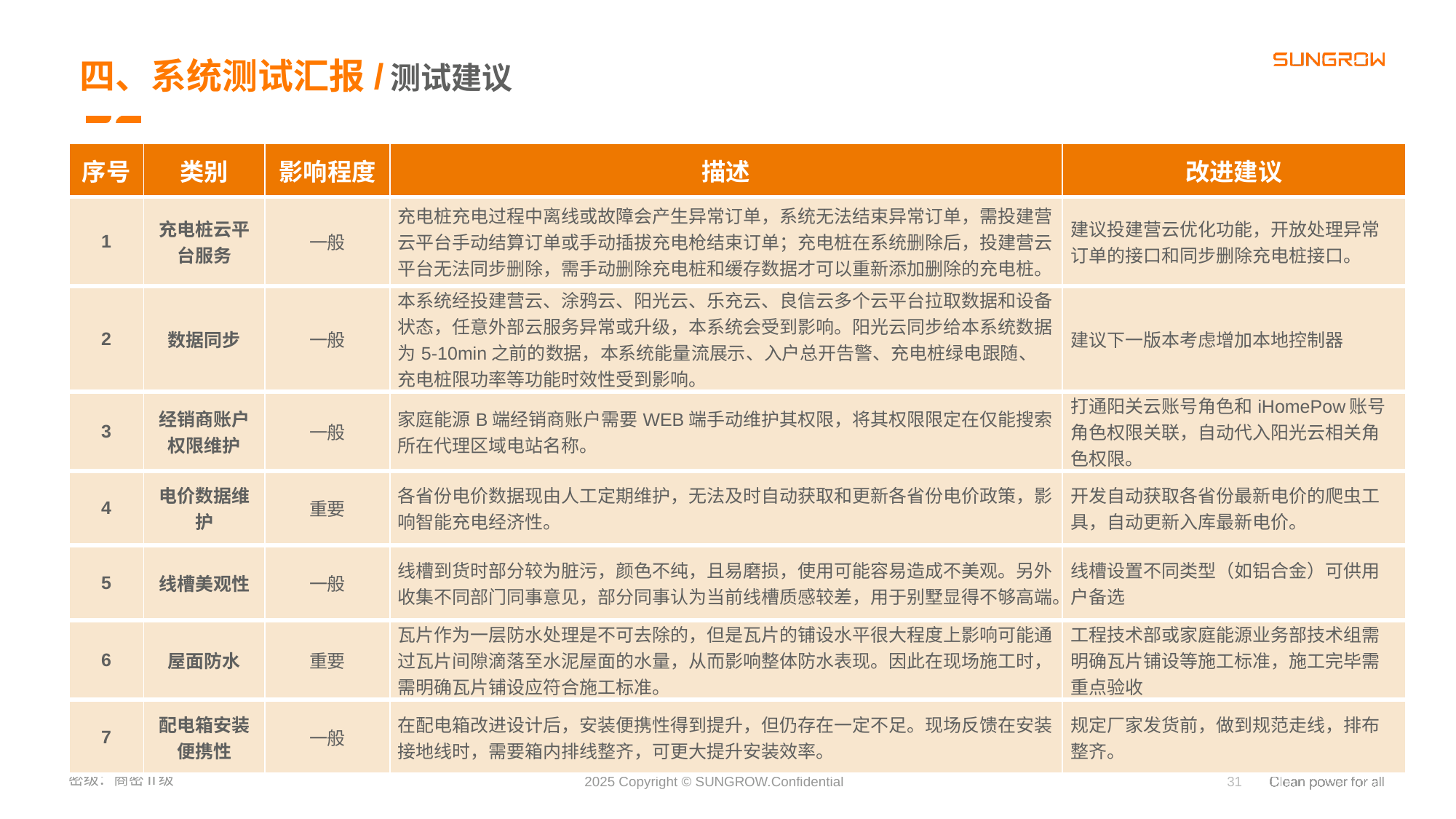

四、系统测试汇报/测试建议
| 序号 | 类别 | 影响程度 | 描述 | 改进建议 |
| --- | --- | --- | --- | --- |
| 1 | 充电桩云平台服务 | 一般 | 充电桩充电过程中离线或故障会产生异常订单，系统无法结束异常订单，需投建营云平台手动结算订单或手动插拔充电枪结束订单；充电桩在系统删除后，投建营云平台无法同步删除，需手动删除充电桩和缓存数据才可以重新添加删除的充电桩。 | 建议投建营云优化功能，开放处理异常订单的接口和同步删除充电桩接口。 |
| 2 | 数据同步 | 一般 | 本系统经投建营云、涂鸦云、阳光云、乐充云、良信云多个云平台拉取数据和设备状态，任意外部云服务异常或升级，本系统会受到影响。阳光云同步给本系统数据为5-10min之前的数据，本系统能量流展示、入户总开告警、充电桩绿电跟随、充电桩限功率等功能时效性受到影响。 | 建议下一版本考虑增加本地控制器 |
| 3 | 经销商账户权限维护 | 一般 | 家庭能源B端经销商账户需要WEB端手动维护其权限，将其权限限定在仅能搜索所在代理区域电站名称。 | 打通阳关云账号角色和iHomePow账号角色权限关联，自动代入阳光云相关角色权限。 |
| 4 | 电价数据维护 | 重要 | 各省份电价数据现由人工定期维护，无法及时自动获取和更新各省份电价政策，影响智能充电经济性。 | 开发自动获取各省份最新电价的爬虫工具，自动更新入库最新电价。 |
| 5 | 线槽美观性 | 一般 | 线槽到货时部分较为脏污，颜色不纯，且易磨损，使用可能容易造成不美观。另外收集不同部门同事意见，部分同事认为当前线槽质感较差，用于别墅显得不够高端。 | 线槽设置不同类型（如铝合金）可供用户备选 |
| 6 | 屋面防水 | 重要 | 瓦片作为一层防水处理是不可去除的，但是瓦片的铺设水平很大程度上影响可能通过瓦片间隙滴落至水泥屋面的水量，从而影响整体防水表现。因此在现场施工时，需明确瓦片铺设应符合施工标准。 | 工程技术部或家庭能源业务部技术组需明确瓦片铺设等施工标准，施工完毕需重点验收 |
| 7 | 配电箱安装便携性 | 一般 | 在配电箱改进设计后，安装便携性得到提升，但仍存在一定不足。现场反馈在安装接地线时，需要箱内排线整齐，可更大提升安装效率。 | 规定厂家发货前，做到规范走线，排布整齐。 |
31